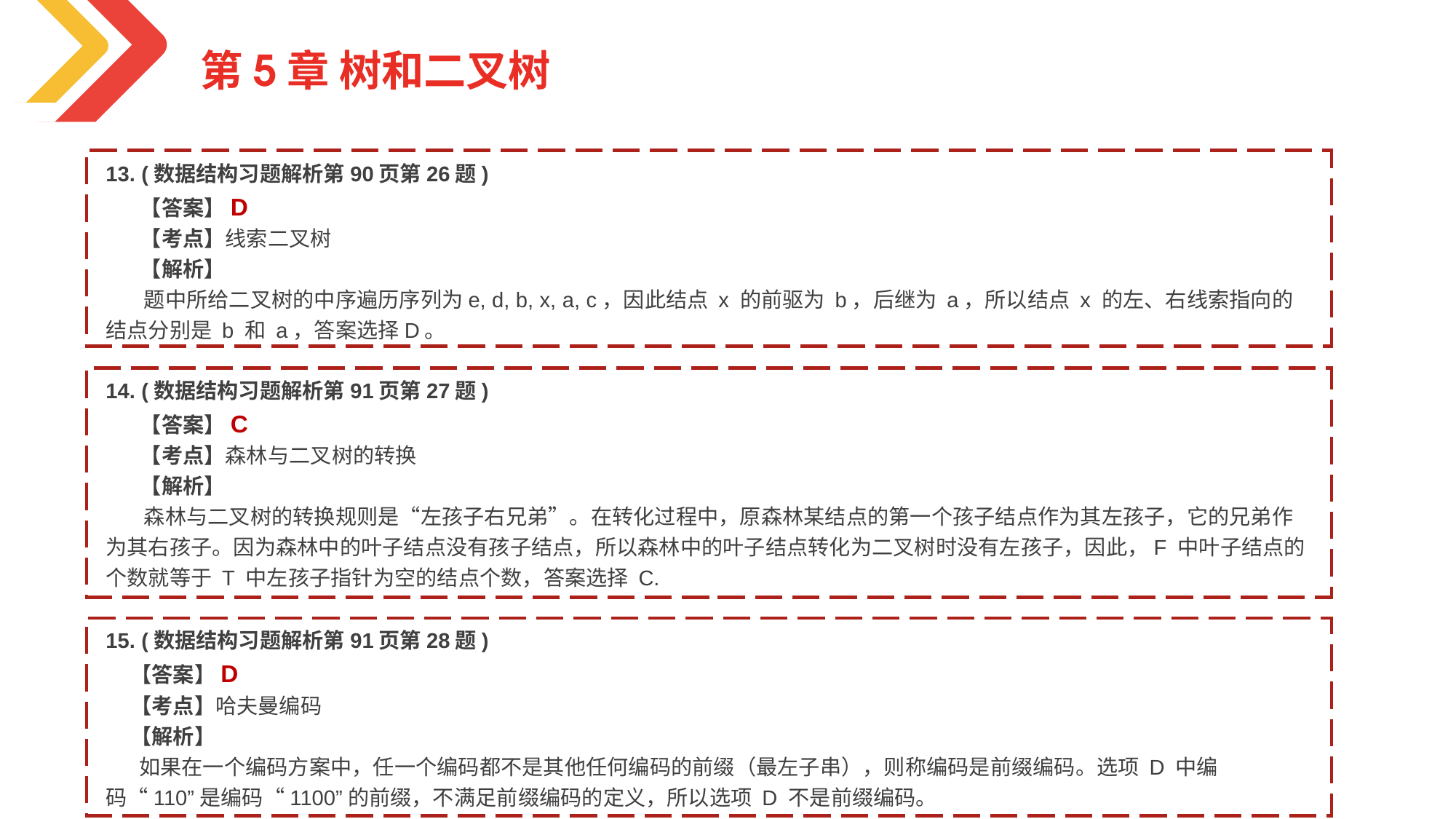

第5章 树和二叉树

13. (数据结构习题解析第90页第26题)
      【答案】D
      【考点】线索二叉树
      【解析】
       题中所给二叉树的中序遍历序列为e, d, b, x, a, c，因此结点 x 的前驱为 b，后继为 a，所以结点 x 的左、右线索指向的结点分别是 b 和 a，答案选择D。

14. (数据结构习题解析第91页第27题)
      【答案】C
      【考点】森林与二叉树的转换
      【解析】
       森林与二叉树的转换规则是“左孩子右兄弟”。在转化过程中，原森林某结点的第一个孩子结点作为其左孩子，它的兄弟作为其右孩子。因为森林中的叶子结点没有孩子结点，所以森林中的叶子结点转化为二叉树时没有左孩子，因此，F 中叶子结点的个数就等于 T 中左孩子指针为空的结点个数，答案选择 C.

15. (数据结构习题解析第91页第28题)
    【答案】D
    【考点】哈夫曼编码
    【解析】
      如果在一个编码方案中，任一个编码都不是其他任何编码的前缀（最左子串），则称编码是前缀编码。选项 D 中编码“110”是编码“1100”的前缀，不满足前缀编码的定义，所以选项 D 不是前缀编码。